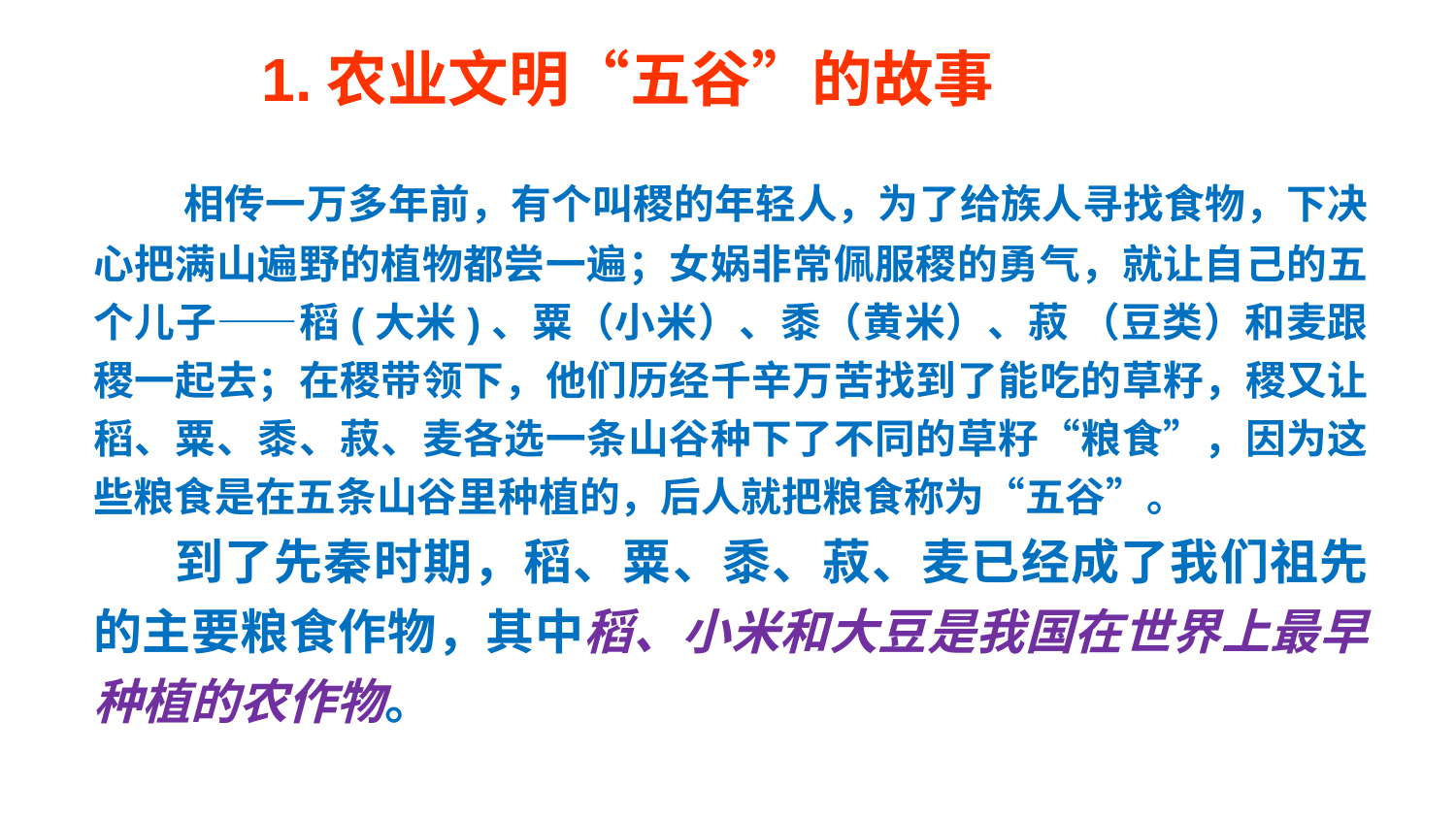

1.农业文明“五谷”的故事
  相传一万多年前，有个叫稷的年轻人，为了给族人寻找食物，下决心把满山遍野的植物都尝一遍；女娲非常佩服稷的勇气，就让自己的五个儿子——稻(大米)、粟（小米）、黍（黄米）、菽 （豆类）和麦跟稷一起去；在稷带领下，他们历经千辛万苦找到了能吃的草籽，稷又让稻、粟、黍、菽、麦各选一条山谷种下了不同的草籽“粮食”，因为这些粮食是在五条山谷里种植的，后人就把粮食称为“五谷”。
 到了先秦时期，稻、粟、黍、菽、麦已经成了我们祖先的主要粮食作物，其中稻、小米和大豆是我国在世界上最早种植的农作物。